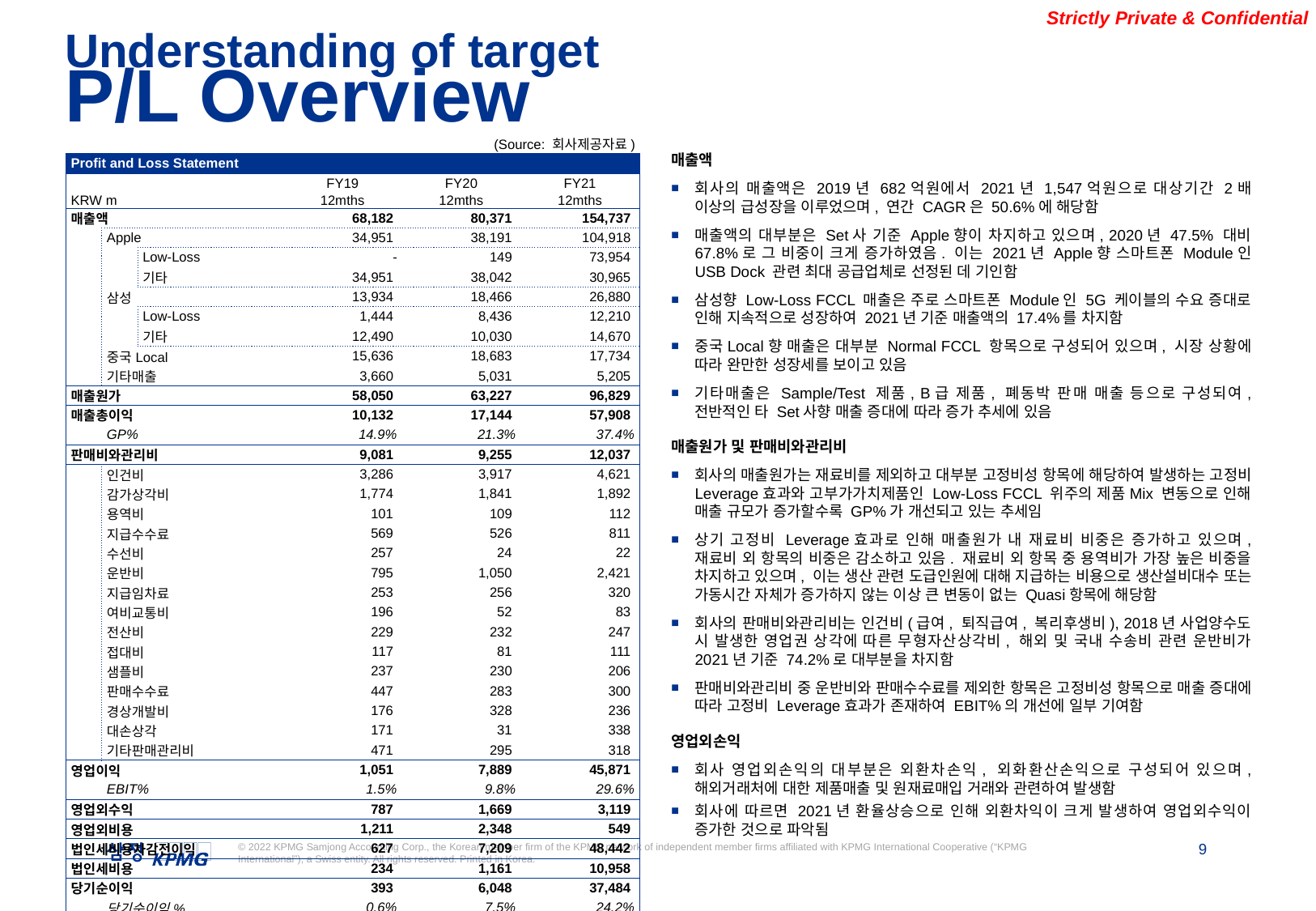

Understanding of target
P/L Overview
(Source: 회사제공자료)
| Profit and Loss Statement |  |  |  |  |  |
| --- | --- | --- | --- | --- | --- |
|  |  |  | FY19 | FY20 | FY21 |
| KRW m |  |  | 12mths | 12mths | 12mths |
| 매출액 |  |  | 68,182 | 80,371 | 154,737 |
|  | Apple |  | 34,951 | 38,191 | 104,918 |
|  |  | Low-Loss | - | 149 | 73,954 |
|  |  | 기타 | 34,951 | 38,042 | 30,965 |
|  | 삼성 |  | 13,934 | 18,466 | 26,880 |
|  |  | Low-Loss | 1,444 | 8,436 | 12,210 |
|  |  | 기타 | 12,490 | 10,030 | 14,670 |
|  | 중국Local |  | 15,636 | 18,683 | 17,734 |
|  | 기타매출 |  | 3,660 | 5,031 | 5,205 |
| 매출원가 |  |  | 58,050 | 63,227 | 96,829 |
| 매출총이익 |  |  | 10,132 | 17,144 | 57,908 |
|  | GP% |  | 14.9% | 21.3% | 37.4% |
| 판매비와관리비 |  |  | 9,081 | 9,255 | 12,037 |
|  | 인건비 |  | 3,286 | 3,917 | 4,621 |
|  | 감가상각비 |  | 1,774 | 1,841 | 1,892 |
|  | 용역비 |  | 101 | 109 | 112 |
|  | 지급수수료 |  | 569 | 526 | 811 |
|  | 수선비 |  | 257 | 24 | 22 |
|  | 운반비 |  | 795 | 1,050 | 2,421 |
|  | 지급임차료 |  | 253 | 256 | 320 |
|  | 여비교통비 |  | 196 | 52 | 83 |
|  | 전산비 |  | 229 | 232 | 247 |
|  | 접대비 |  | 117 | 81 | 111 |
|  | 샘플비 |  | 237 | 230 | 206 |
|  | 판매수수료 |  | 447 | 283 | 300 |
|  | 경상개발비 |  | 176 | 328 | 236 |
|  | 대손상각 |  | 171 | 31 | 338 |
|  | 기타판매관리비 |  | 471 | 295 | 318 |
| 영업이익 |  |  | 1,051 | 7,889 | 45,871 |
|  | EBIT% |  | 1.5% | 9.8% | 29.6% |
| 영업외수익 |  |  | 787 | 1,669 | 3,119 |
| 영업외비용 |  |  | 1,211 | 2,348 | 549 |
| 법인세비용차감전이익 |  |  | 627 | 7,209 | 48,442 |
| 법인세비용 |  |  | 234 | 1,161 | 10,958 |
| 당기순이익 |  |  | 393 | 6,048 | 37,484 |
|  | 당기순이익% |  | 0.6% | 7.5% | 24.2% |
| D&A |  |  | 5,934 | 6,065 | 6,145 |
| EBITDA |  |  | 6,985 | 13,953 | 52,016 |
|  | EBITDA% |  | 10.2% | 17.4% | 33.6% |
매출액
회사의 매출액은 2019년 682억원에서 2021년 1,547억원으로 대상기간 2배 이상의 급성장을 이루었으며, 연간 CAGR은 50.6%에 해당함
매출액의 대부분은 Set사 기준 Apple향이 차지하고 있으며, 2020년 47.5% 대비 67.8%로 그 비중이 크게 증가하였음. 이는 2021년 Apple향 스마트폰 Module인 USB Dock 관련 최대 공급업체로 선정된 데 기인함
삼성향 Low-Loss FCCL 매출은 주로 스마트폰 Module인 5G 케이블의 수요 증대로 인해 지속적으로 성장하여 2021년 기준 매출액의 17.4%를 차지함
중국Local향 매출은 대부분 Normal FCCL 항목으로 구성되어 있으며, 시장 상황에 따라 완만한 성장세를 보이고 있음
기타매출은 Sample/Test 제품, B급 제품, 폐동박 판매 매출 등으로 구성되여, 전반적인 타 Set사향 매출 증대에 따라 증가 추세에 있음
매출원가 및 판매비와관리비
회사의 매출원가는 재료비를 제외하고 대부분 고정비성 항목에 해당하여 발생하는 고정비 Leverage효과와 고부가가치제품인 Low-Loss FCCL 위주의 제품Mix 변동으로 인해 매출 규모가 증가할수록 GP%가 개선되고 있는 추세임
상기 고정비 Leverage효과로 인해 매출원가 내 재료비 비중은 증가하고 있으며, 재료비 외 항목의 비중은 감소하고 있음. 재료비 외 항목 중 용역비가 가장 높은 비중을 차지하고 있으며, 이는 생산 관련 도급인원에 대해 지급하는 비용으로 생산설비대수 또는 가동시간 자체가 증가하지 않는 이상 큰 변동이 없는 Quasi항목에 해당함
회사의 판매비와관리비는 인건비(급여, 퇴직급여, 복리후생비), 2018년 사업양수도 시 발생한 영업권 상각에 따른 무형자산상각비, 해외 및 국내 수송비 관련 운반비가 2021년 기준 74.2%로 대부분을 차지함
판매비와관리비 중 운반비와 판매수수료를 제외한 항목은 고정비성 항목으로 매출 증대에 따라 고정비 Leverage효과가 존재하여 EBIT%의 개선에 일부 기여함
영업외손익
회사 영업외손익의 대부분은 외환차손익, 외화환산손익으로 구성되어 있으며, 해외거래처에 대한 제품매출 및 원재료매입 거래와 관련하여 발생함
회사에 따르면 2021년 환율상승으로 인해 외환차익이 크게 발생하여 영업외수익이 증가한 것으로 파악됨